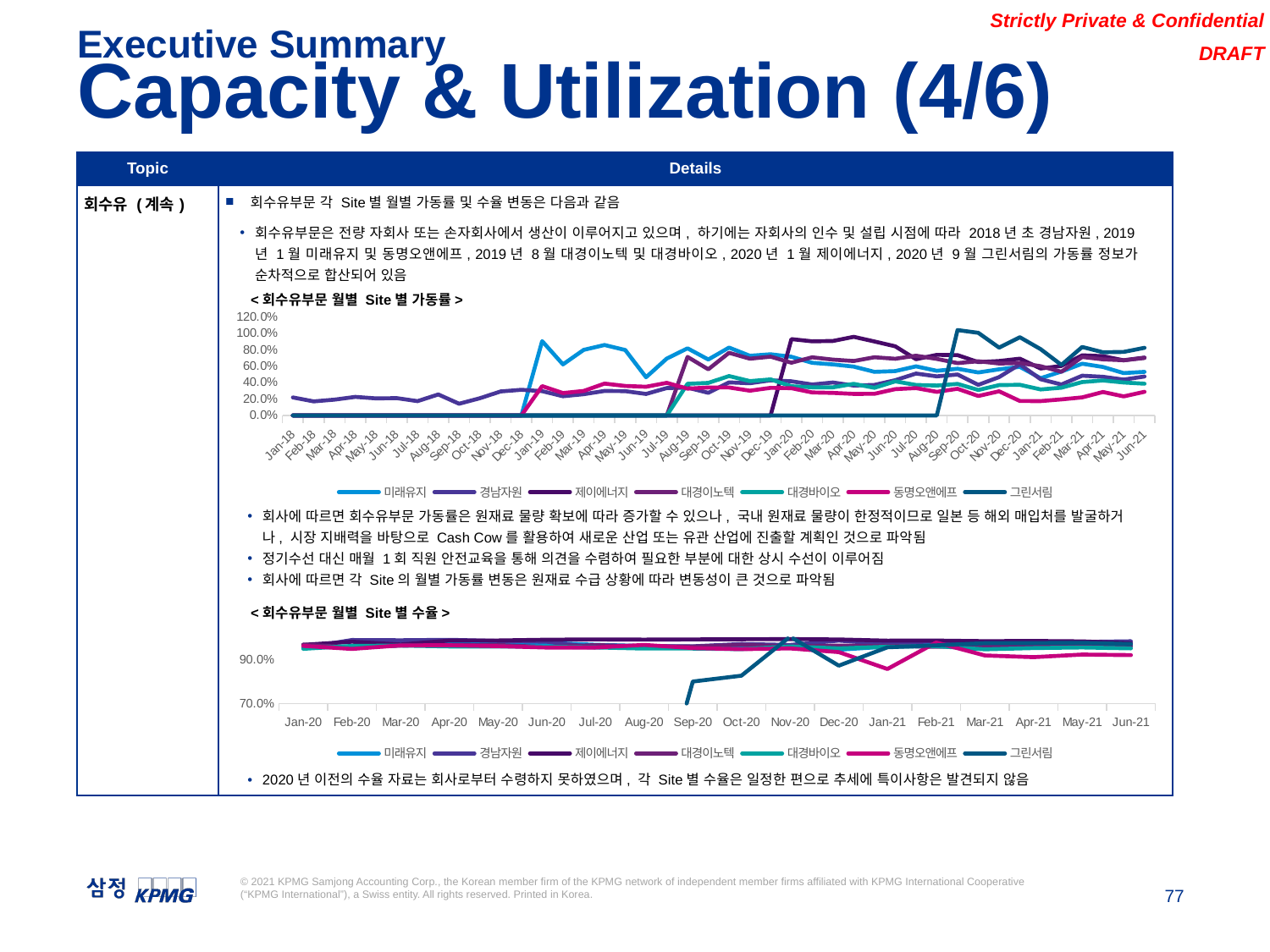

Executive Summary
Capacity & Utilization (4/6)
| Topic | Details |
| --- | --- |
| 회수유 (계속) | 회수유부문 각 Site별 월별 가동률 및 수율 변동은 다음과 같음 |
회수유부문은 전량 자회사 또는 손자회사에서 생산이 이루어지고 있으며, 하기에는 자회사의 인수 및 설립 시점에 따라 2018년 초 경남자원, 2019년 1월 미래유지 및 동명오앤에프, 2019년 8월 대경이노텍 및 대경바이오, 2020년 1월 제이에너지, 2020년 9월 그린서림의 가동률 정보가 순차적으로 합산되어 있음

<회수유부문 월별 Site별 가동률>

### Chart

| Category | 미래유지 | 경남자원 | 제이에너지 | 대경이노텍 | 대경바이오 | 동명오앤에프 | 그린서림 |
|---|---|---|---|---|---|---|---|
| 43101 | None | 0.21933641025641026 | None | None | None | None | None |
| 43132 | None | 0.17150666666666667 | None | None | None | None | None |
| 43160 | None | 0.19237846153846153 | None | None | None | None | None |
| 43191 | None | 0.2258502564102564 | None | None | None | None | None |
| 43221 | None | 0.20786153846153846 | None | None | None | None | None |
| 43252 | None | 0.21082871794871794 | None | None | None | None | None |
| 43282 | None | 0.1744497435897436 | None | None | None | None | None |
| 43313 | None | 0.2557005128205128 | None | None | None | None | None |
| 43344 | None | 0.14277948717948719 | None | None | None | None | None |
| 43374 | None | 0.20966974358974358 | None | None | None | None | None |
| 43405 | None | 0.29237743589743587 | None | None | None | None | None |
| 43435 | None | 0.3124974358974359 | None | None | None | None | None |
| 43466 | 0.9051526315789473 | 0.2958666666666667 | None | None | None | 0.35759261538461534 | None |
| 43497 | 0.6215311740890689 | 0.23388871794871796 | None | None | None | 0.27319076923076924 | None |
| 43525 | 0.7988076923076923 | 0.25871333333333335 | None | None | None | 0.29872 | None |
| 43556 | 0.8577902834008098 | 0.298734358974359 | None | None | None | 0.38805476923076926 | None |
| 43586 | 0.7968680161943319 | 0.2958533333333333 | None | None | None | 0.3592904615384615 | None |
| 43617 | 0.46546518218623484 | 0.2622615384615385 | None | None | None | 0.34955876923076923 | None |
| 43647 | 0.6928688259109311 | 0.33383076923076926 | None | None | None | 0.3968572307692308 | None |
| 43678 | 0.8176716599190283 | 0.3385687179487179 | None | 0.7127516181904047 | 0.3855916429249763 | 0.32645169230769233 | None |
| 43709 | 0.6814068825910932 | 0.2753251282051282 | None | 0.56212017668139 | 0.39671946818613485 | 0.34028 | None |
| 43739 | 0.8263951417004048 | 0.4027979487179487 | None | 0.7628580159457732 | 0.47973637226970556 | 0.3406769230769231 | None |
| 43770 | 0.7268437246963563 | 0.3924948717948718 | None | 0.6910203628080117 | 0.418096106362773 | 0.3012763076923077 | None |
| 43800 | 0.7448538461538462 | 0.42838717948717947 | None | 0.7160318915465177 | 0.43904121557454895 | 0.3359612307692308 | None |
| 43831 | 0.7146242914979757 | 0.41600923076923074 | 0.929564909666884 | 0.6422418534877906 | 0.3558693257359924 | 0.3320726153846154 | None |
| 43862 | 0.641 | 0.3771097435897436 | 0.9027568448500651 | 0.7079923326943911 | 0.3430526115859449 | 0.2799593846153846 | None |
| 43891 | 0.6213465587044534 | 0.40130564102564104 | 0.9068018252933507 | 0.679856099119371 | 0.34247065527065523 | 0.274608 | None |
| 43922 | 0.5947267206477732 | 0.3643651282051282 | 0.9573259452411995 | 0.663107481178987 | 0.3849975308641975 | 0.2624209230769231 | None |
| 43952 | 0.5310161943319838 | 0.3719876923076923 | 0.9008833116036505 | 0.7087962885796039 | 0.3370195631528965 | 0.26356553846153846 | None |
| 43983 | 0.5397991902834008 | 0.4290676923076923 | 0.8420488917861799 | 0.6901908492374365 | 0.41548869895536555 | 0.32056553846153846 | None |
| 44013 | 0.597951012145749 | 0.5102902564102564 | 0.6849172099087354 | 0.7274317304219796 | 0.3716573599240266 | 0.3332886153846154 | None |
| 44044 | 0.5438384615384615 | 0.4760733333333333 | 0.7380378096479792 | 0.6884034780676166 | 0.3642172839506173 | 0.2873483076923077 | None |
| 44075 | 0.5688259109311741 | 0.49858410256410257 | 0.7347926988265971 | 0.6373903380837292 | 0.3841207977207977 | 0.3245163076923077 | 1.0397981538461538 |
| 44105 | 0.5238866396761134 | 0.37264512820512824 | 0.6498279009126466 | 0.6599299941661805 | 0.31001861348528015 | 0.23692307692307693 | 1.0061624615384615 |
| 44136 | 0.5619433198380567 | 0.46682 | 0.6630243993292047 | 0.6325138205961608 | 0.36989477682811017 | 0.29415384615384615 | 0.8261828923076923 |
| 44166 | 0.591497975708502 | 0.6227020512820512 | 0.6916558018252934 | 0.6388232352696058 | 0.37352858499525166 | 0.176 | 0.9527421538461538 |
| 44197 | 0.45384615384615384 | 0.4406097435897436 | 0.5717079530638852 | 0.5997516459704975 | 0.31670655270655274 | 0.17476923076923076 | 0.8071827692307693 |
| 44228 | 0.5344129554655871 | 0.3766748717948718 | 0.6029986962190352 | 0.5317115315165152 | 0.3380641975308642 | 0.1956923076923077 | 0.6153021538461538 |
| 44256 | 0.6303643724696356 | 0.483934358974359 | 0.7320730117340287 | 0.7122682445759368 | 0.40706628679962015 | 0.2196923076923077 | 0.8342535384615385 |
| 44287 | 0.5902834008097166 | 0.47082205128205123 | 0.7222946544980443 | 0.6831013695585743 | 0.4260740740740741 | 0.2855384615384615 | 0.7696024615384616 |
| 44317 | 0.5157894736842106 | 0.4367958974358974 | 0.6714471968709257 | 0.6719232158235409 | 0.4010780626780627 | 0.232 | 0.7738227692307692 |
| 44348 | 0.5307692307692308 | 0.47435076923076924 | 0.7046936114732725 | 0.6993127205044863 | 0.38695384615384615 | 0.288 | 0.8238363076923076 |
회사에 따르면 회수유부문 가동률은 원재료 물량 확보에 따라 증가할 수 있으나, 국내 원재료 물량이 한정적이므로 일본 등 해외 매입처를 발굴하거나, 시장 지배력을 바탕으로 Cash Cow를 활용하여 새로운 산업 또는 유관 산업에 진출할 계획인 것으로 파악됨
정기수선 대신 매월 1회 직원 안전교육을 통해 의견을 수렴하여 필요한 부분에 대한 상시 수선이 이루어짐
회사에 따르면 각 Site의 월별 가동률 변동은 원재료 수급 상황에 따라 변동성이 큰 것으로 파악됨

<회수유부문 월별 Site별 수율>

### Chart

| Category | 미래유지 | 경남자원 | 제이에너지 | 대경이노텍 | 대경바이오 | 동명오앤에프 | 그린서림 |
|---|---|---|---|---|---|---|---|
| 43831 | 0.9660080153099899 | 0.9565862690423537 | 0.970579265909975 | 0.9715045517107735 | 0.95215119990265 | 0.965497815121067 | None |
| 43862 | 0.962103747307787 | 0.9927056532547146 | 0.9849591538016608 | 0.9589729101924224 | 0.9655780291135063 | 0.9517864129741896 | None |
| 43891 | 0.9745882978459999 | 0.9916349965369448 | 0.9719388598697084 | 0.9667884073652443 | 0.96721882438545 | 0.9680932596506797 | None |
| 43922 | 0.976173862727412 | 0.9936496498299818 | 0.9901003583155492 | 0.968584676588236 | 0.962993805660746 | 0.96849688345676 | None |
| 43952 | 0.97788976906245 | 0.9884528851244044 | 0.990625599241654 | 0.9696431916859954 | 0.9625745600786291 | 0.964290884299103 | None |
| 43983 | 0.9797495544901987 | 0.9848425088623873 | 0.9940365548427154 | 0.9603619268418341 | 0.9618074666247325 | 0.957922440916918 | None |
| 44013 | 0.9708857305548841 | 0.9587303756735733 | 0.9955618499937658 | 0.9692438828414045 | 0.9587198534732642 | 0.958282403423967 | None |
| 44044 | 0.965011043854562 | 0.9640833183424661 | 0.9945678576160402 | 0.964469586117449 | 0.9532729385211962 | 0.9701439796462509 | None |
| 44075 | 0.9608540925266904 | 0.9637547969172189 | 0.9954115254814704 | 0.9623372242324183 | 0.9533246703415157 | 0.955741942090382 | 0.8013389580936419 |
| 44105 | 0.9636785162287481 | 0.9743235469780832 | 0.996151824372314 | 0.9707225695102186 | 0.9508359023873822 | 0.9506493506493506 | 0.8281274655752183 |
| 44136 | 0.9567723342939481 | 0.9700109524452954 | 0.9969722831034675 | 0.9627293729083035 | 0.9632882429540292 | 0.9539748953974896 | 1.0085306497976385 |
| 44166 | 0.94798083504449 | 0.9898959785681756 | 0.9952874646559849 | 0.9671364932256958 | 0.9539170600642318 | 0.9370629370629371 | 0.8745606204859044 |
| 44197 | 0.9625334522747547 | 0.9741744831463159 | 0.9897377423033067 | 0.9652947808308391 | 0.9619421155529968 | 0.8591549295774648 | 0.9590812337230649 |
| 44228 | 0.9727272727272728 | 0.9884059707344701 | 0.9902702702702703 | 0.9613365085302942 | 0.9640947734377283 | 0.9811320754716981 | 0.9681297293837374 |
| 44256 | 0.968529222864483 | 0.9780940835375003 | 0.98753339269813 | 0.9625765224934008 | 0.9499795633080191 | 0.9215686274509803 | 0.9781199148460309 |
| 44287 | 0.97599451303155 | 0.9802821687762703 | 0.9882671480144405 | 0.969515567557016 | 0.9557433757711921 | 0.9137931034482759 | 0.9787270790753907 |
| 44317 | 0.9623233908948194 | 0.9838544552874546 | 0.9864077669902913 | 0.9682799428789253 | 0.9584803729359996 | 0.9257294429708223 | 0.9797512767781452 |
| 44348 | 0.9664378337147216 | 0.9870441002222741 | 0.9777983348751156 | 0.9645193531523258 | 0.9541984732824428 | 0.9230769230769231 | 0.974054591875608 |
2020년 이전의 수율 자료는 회사로부터 수령하지 못하였으며, 각 Site별 수율은 일정한 편으로 추세에 특이사항은 발견되지 않음